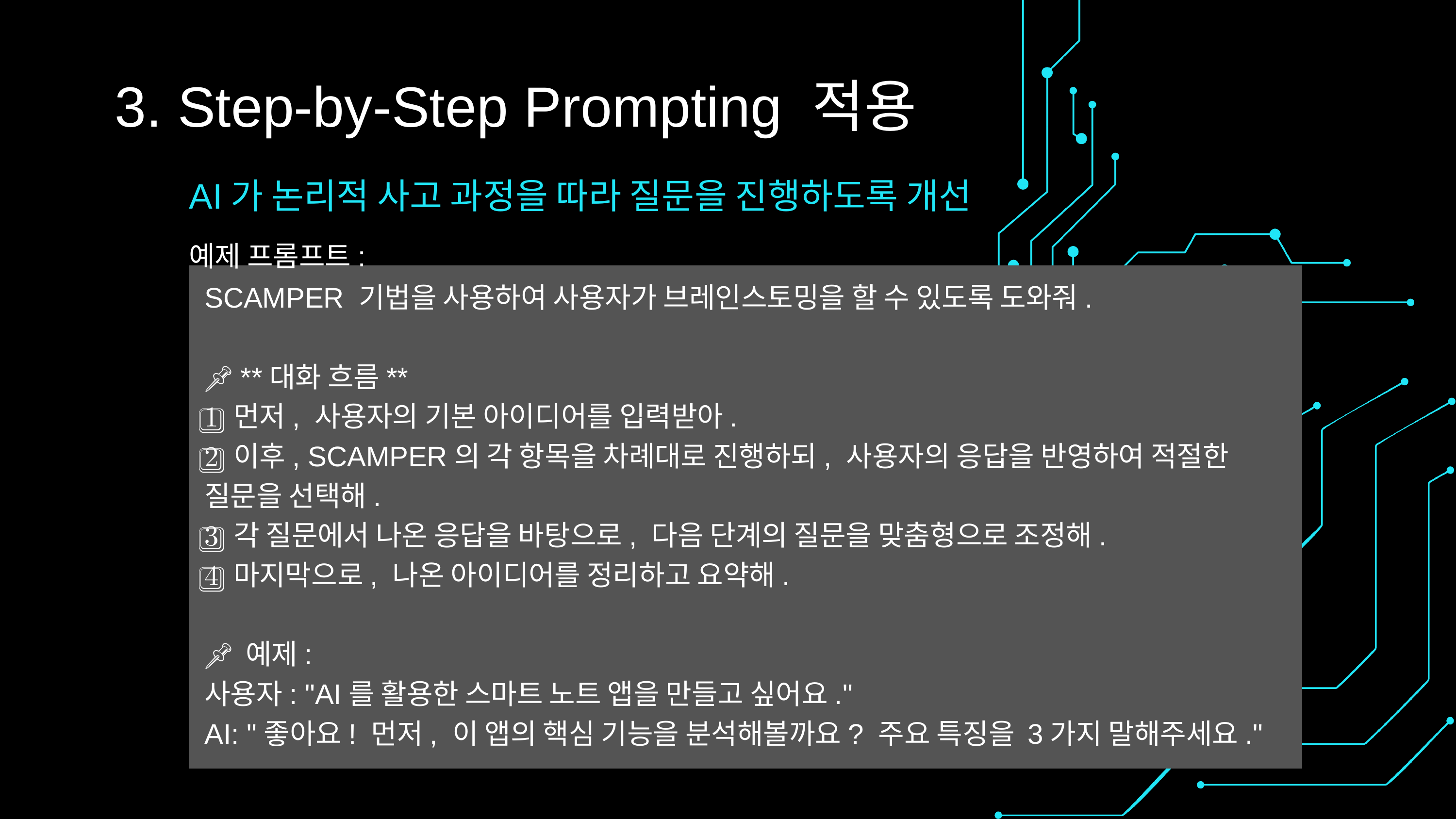

3. Step-by-Step Prompting 적용
AI가 논리적 사고 과정을 따라 질문을 진행하도록 개선
예제 프롬프트:

SCAMPER 기법을 사용하여 사용자가 브레인스토밍을 할 수 있도록 도와줘.

📌 **대화 흐름**
1️⃣ 먼저, 사용자의 기본 아이디어를 입력받아.
2️⃣ 이후, SCAMPER의 각 항목을 차례대로 진행하되, 사용자의 응답을 반영하여 적절한 질문을 선택해.
3️⃣ 각 질문에서 나온 응답을 바탕으로, 다음 단계의 질문을 맞춤형으로 조정해.
4️⃣ 마지막으로, 나온 아이디어를 정리하고 요약해.

📌 예제:
사용자: "AI를 활용한 스마트 노트 앱을 만들고 싶어요."
AI: "좋아요! 먼저, 이 앱의 핵심 기능을 분석해볼까요? 주요 특징을 3가지 말해주세요."

www.reallygreatsite.com